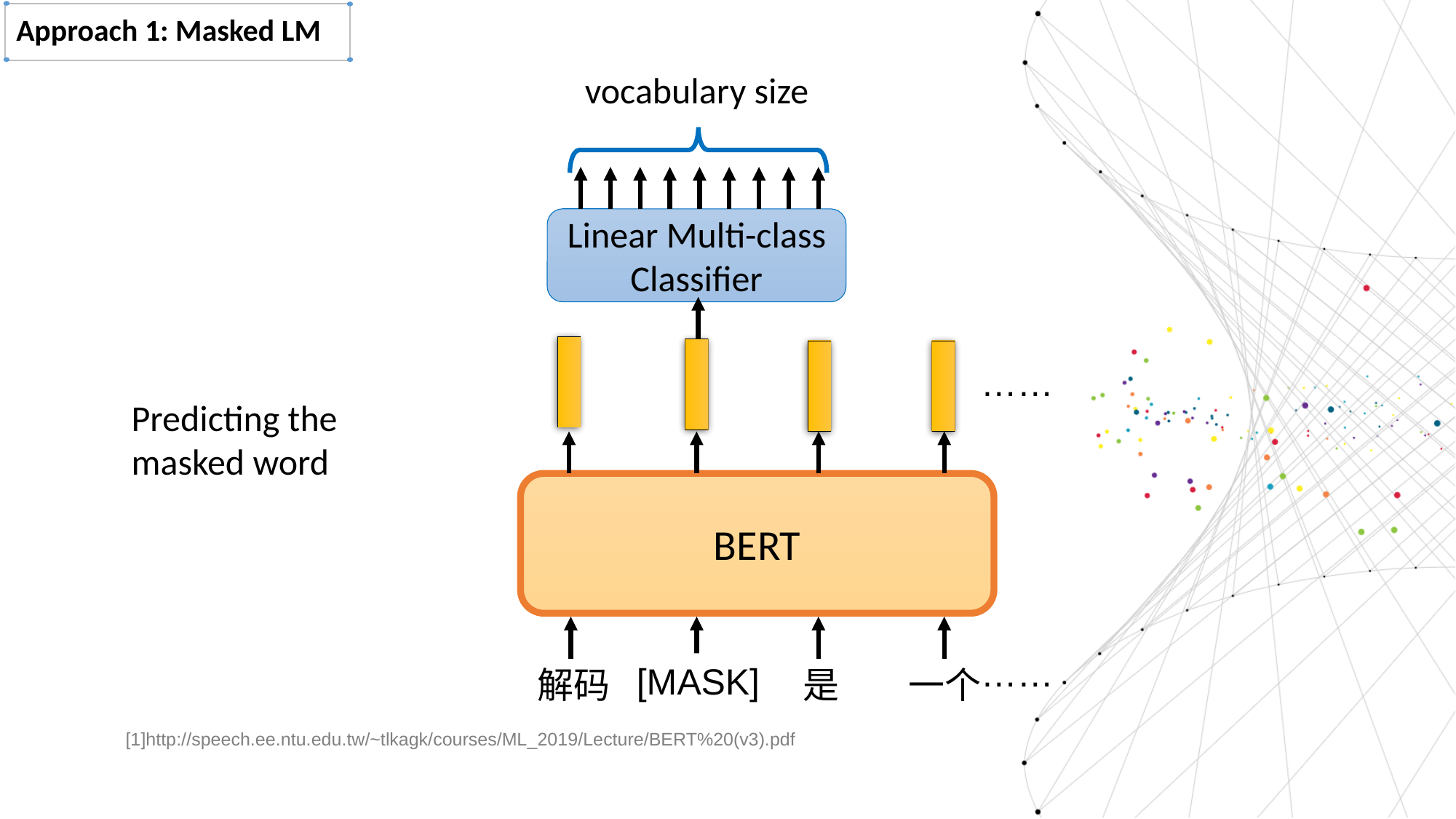

Approach 1: Masked LM

vocabulary size
Linear Multi-class
Classifier
……

Predicting the masked word
BERT
解码
退了
是
一个
……
[MASK]
[1]http://speech.ee.ntu.edu.tw/~tlkagk/courses/ML_2019/Lecture/BERT%20(v3).pdf